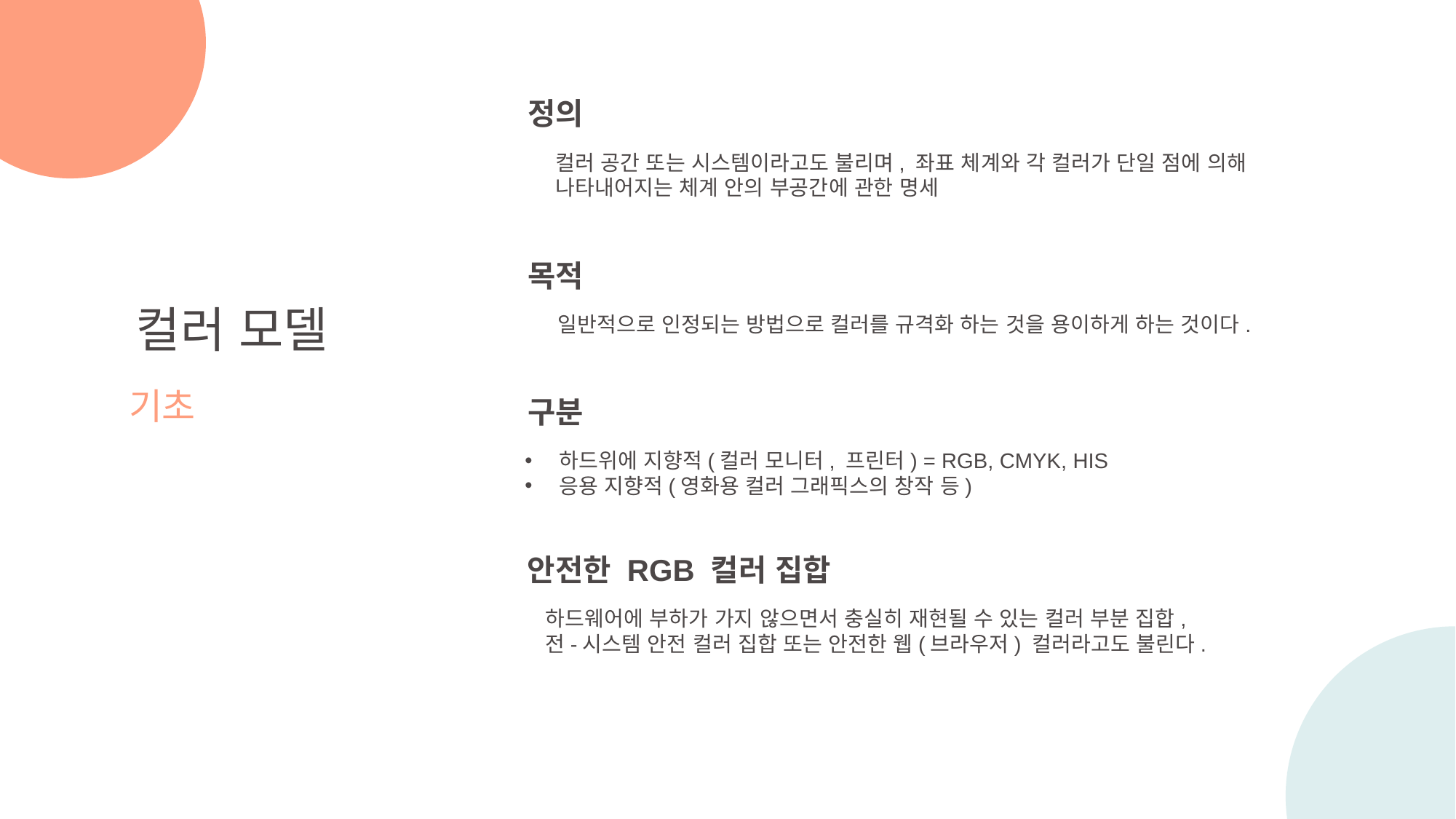

정의
컬러 공간 또는 시스템이라고도 불리며, 좌표 체계와 각 컬러가 단일 점에 의해
나타내어지는 체계 안의 부공간에 관한 명세
목적
일반적으로 인정되는 방법으로 컬러를 규격화 하는 것을 용이하게 하는 것이다.
컬러 모델
기초
구분
하드위에 지향적(컬러 모니터, 프린터) = RGB, CMYK, HIS
응용 지향적(영화용 컬러 그래픽스의 창작 등)
안전한 RGB 컬러 집합
하드웨어에 부하가 가지 않으면서 충실히 재현될 수 있는 컬러 부분 집합,
전-시스템 안전 컬러 집합 또는 안전한 웹(브라우저) 컬러라고도 불린다.